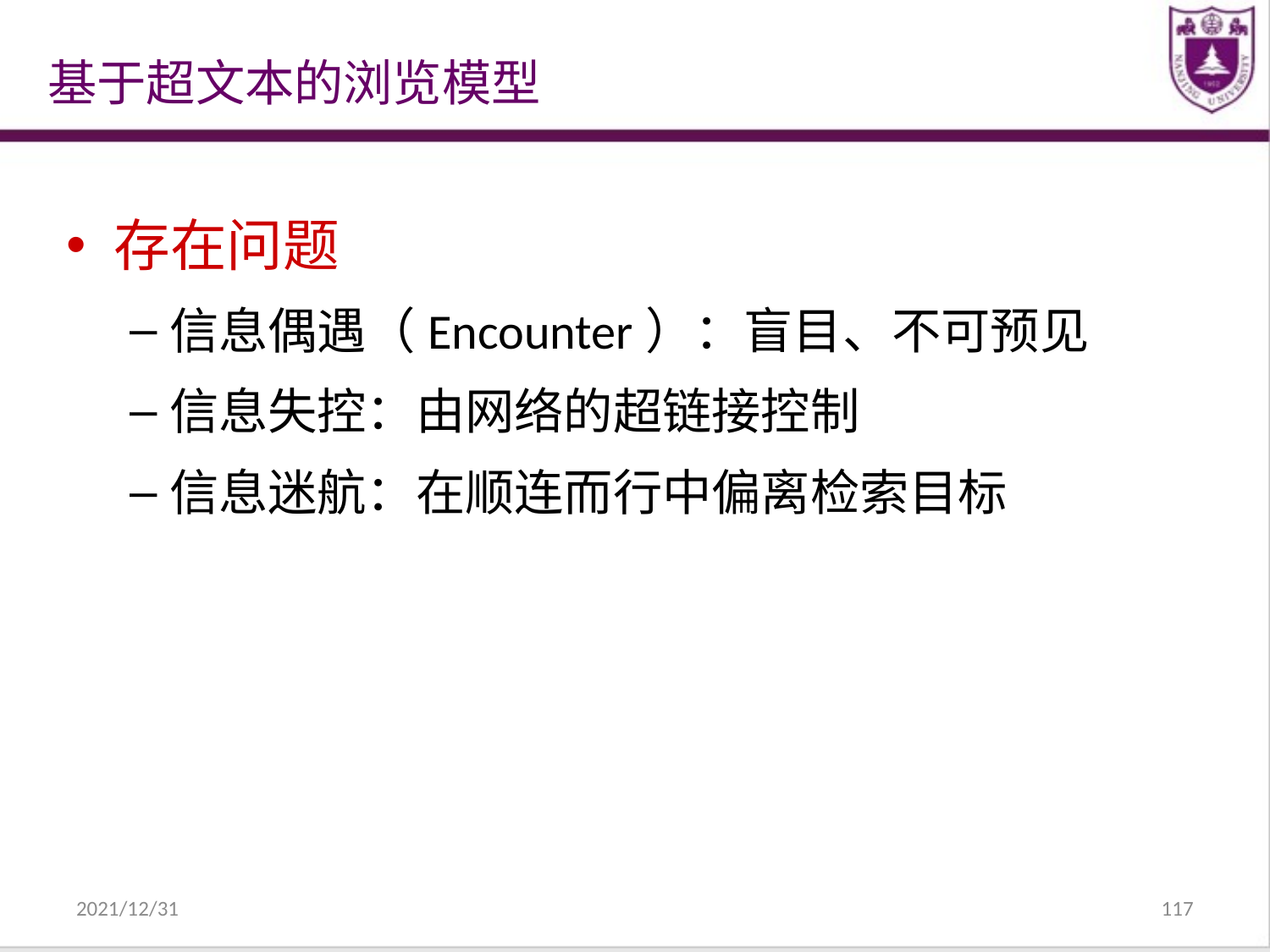

基于超文本的浏览模型
存在问题
信息偶遇（Encounter）：盲目、不可预见
信息失控：由网络的超链接控制
信息迷航：在顺连而行中偏离检索目标
2021/12/31
117